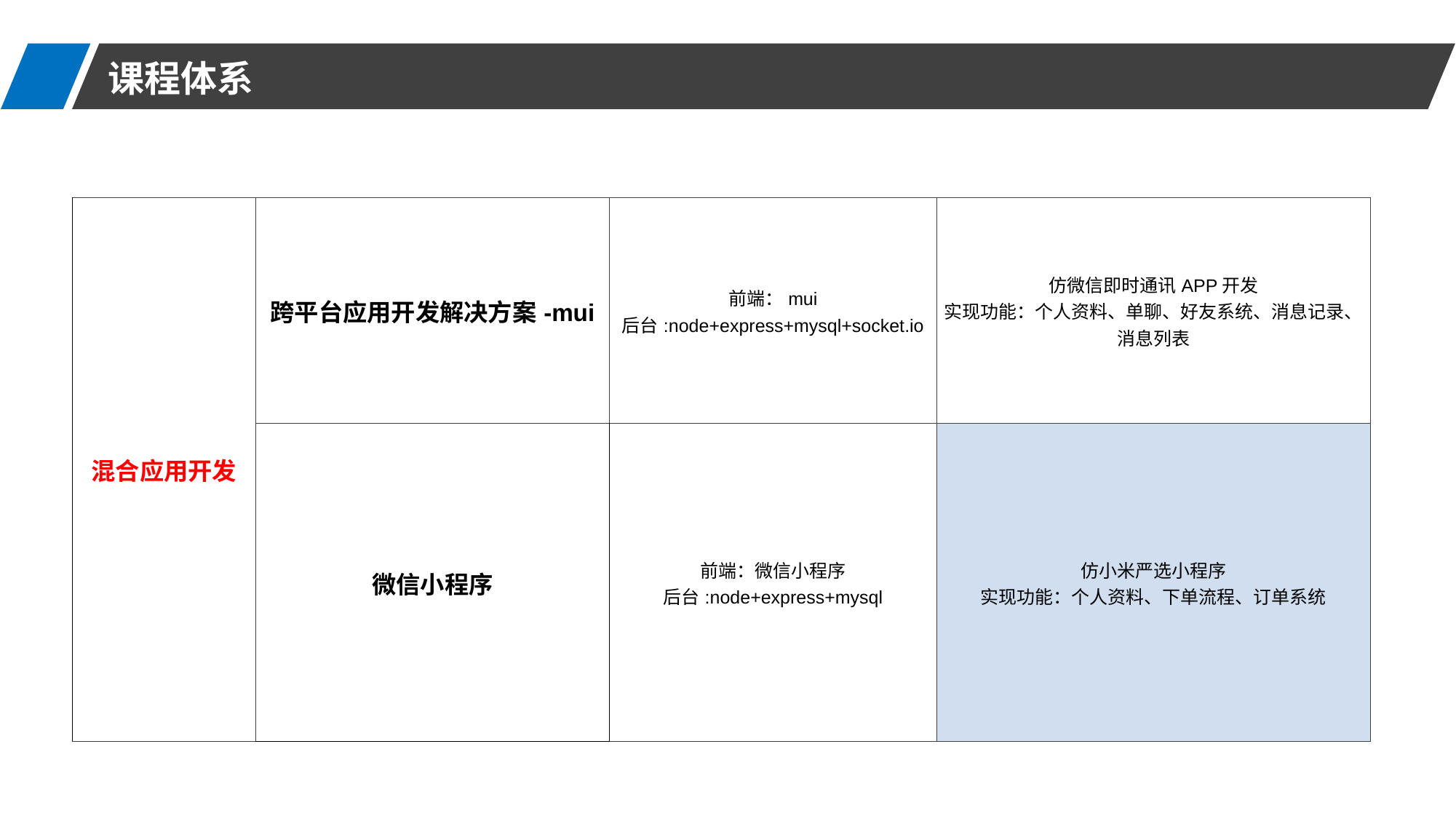

课程体系
| 混合应用开发 | 跨平台应用开发解决方案-mui | 前端：mui 后台:node+express+mysql+socket.io | 仿微信即时通讯APP开发 实现功能：个人资料、单聊、好友系统、消息记录、消息列表 |
| --- | --- | --- | --- |
|  | 微信小程序 | 前端：微信小程序 后台:node+express+mysql | 仿小米严选小程序 实现功能：个人资料、下单流程、订单系统 |